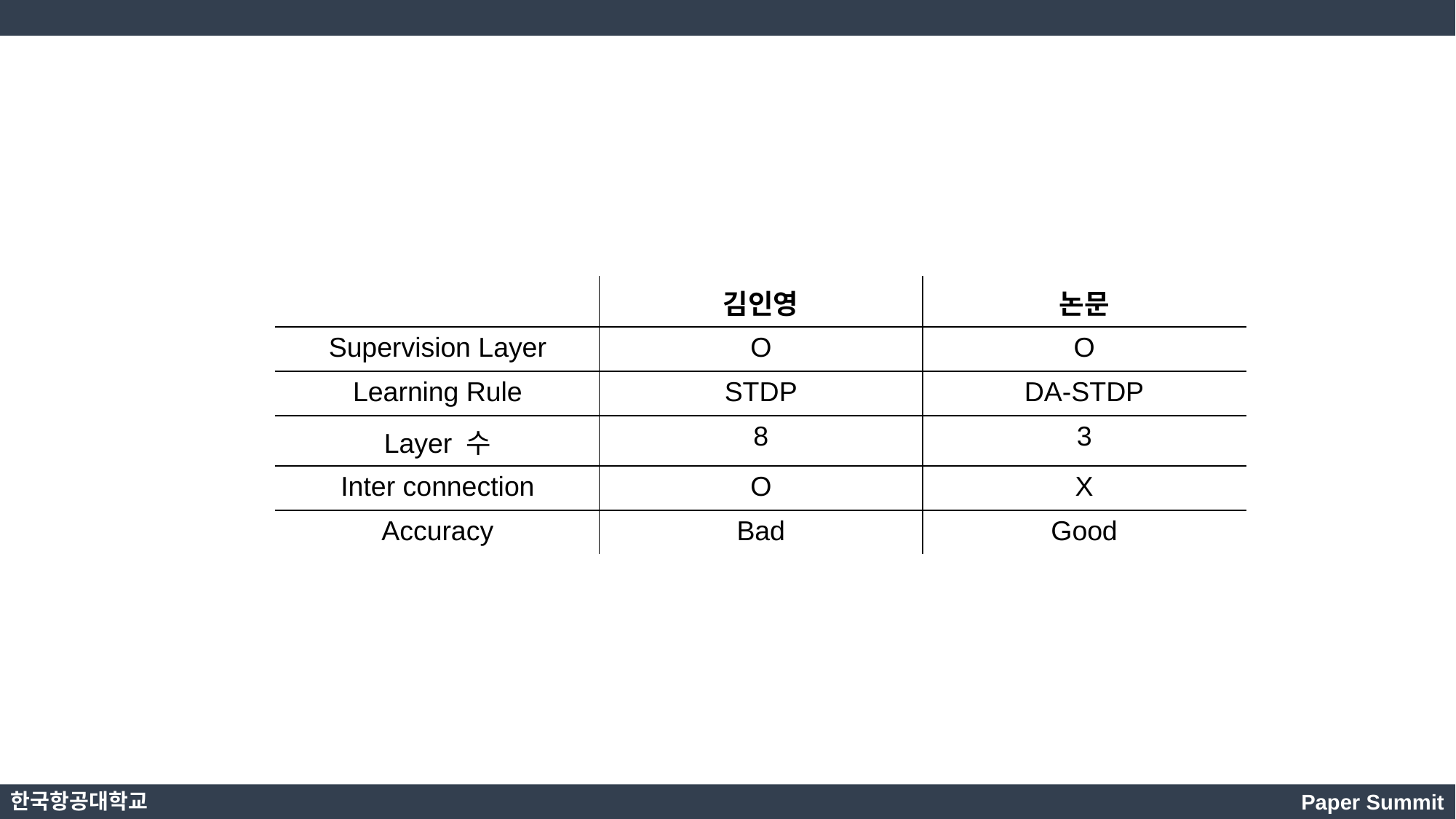

|  | 김인영 | 논문 |
| --- | --- | --- |
| Supervision Layer | O | O |
| Learning Rule | STDP | DA-STDP |
| Layer 수 | 8 | 3 |
| Inter connection | O | X |
| Accuracy | Bad | Good |